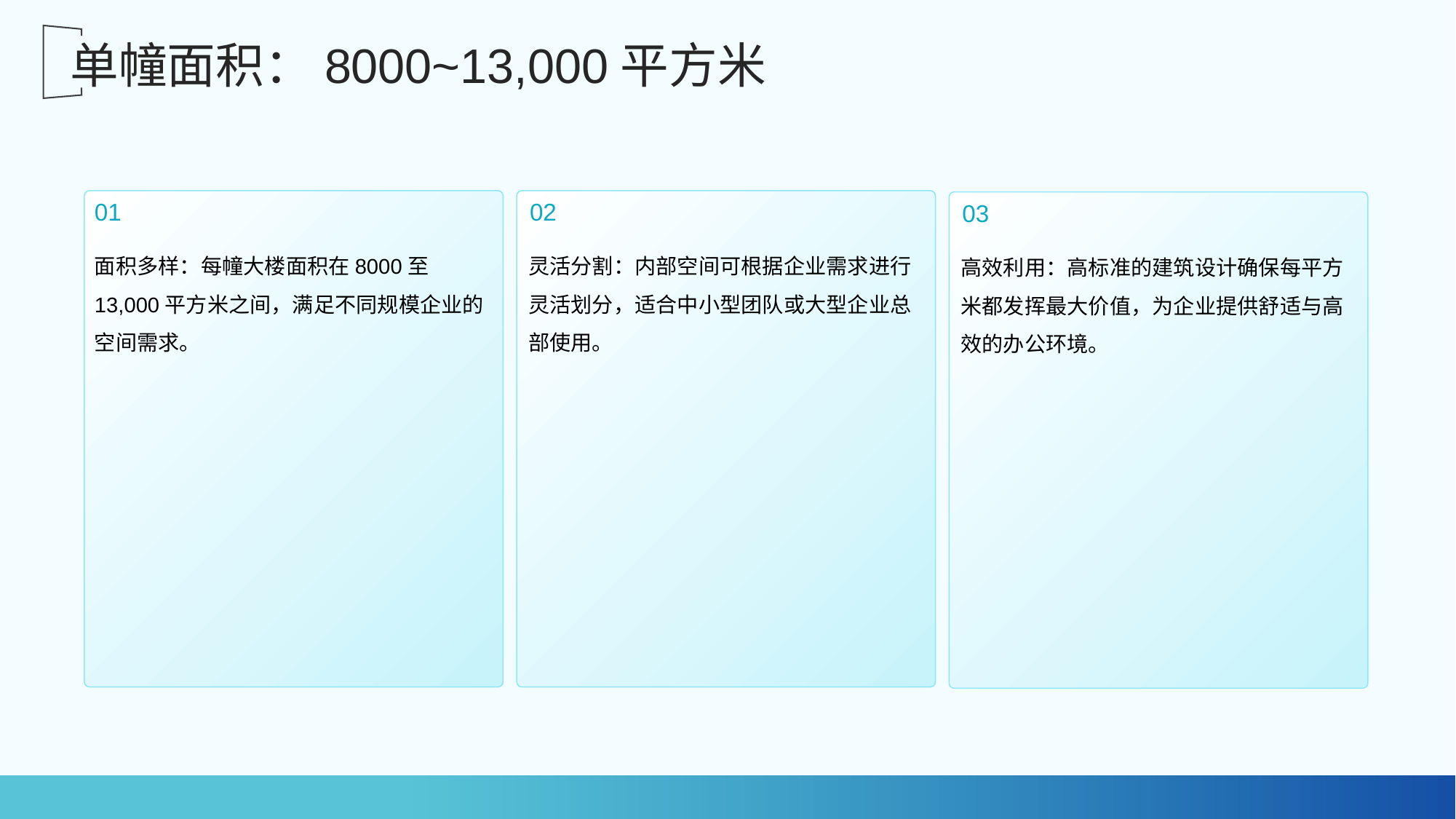

单幢面积：8000~13,000平方米

01

02

03
面积多样：每幢大楼面积在8000至13,000平方米之间，满足不同规模企业的空间需求。
灵活分割：内部空间可根据企业需求进行灵活划分，适合中小型团队或大型企业总部使用。
高效利用：高标准的建筑设计确保每平方米都发挥最大价值，为企业提供舒适与高效的办公环境。